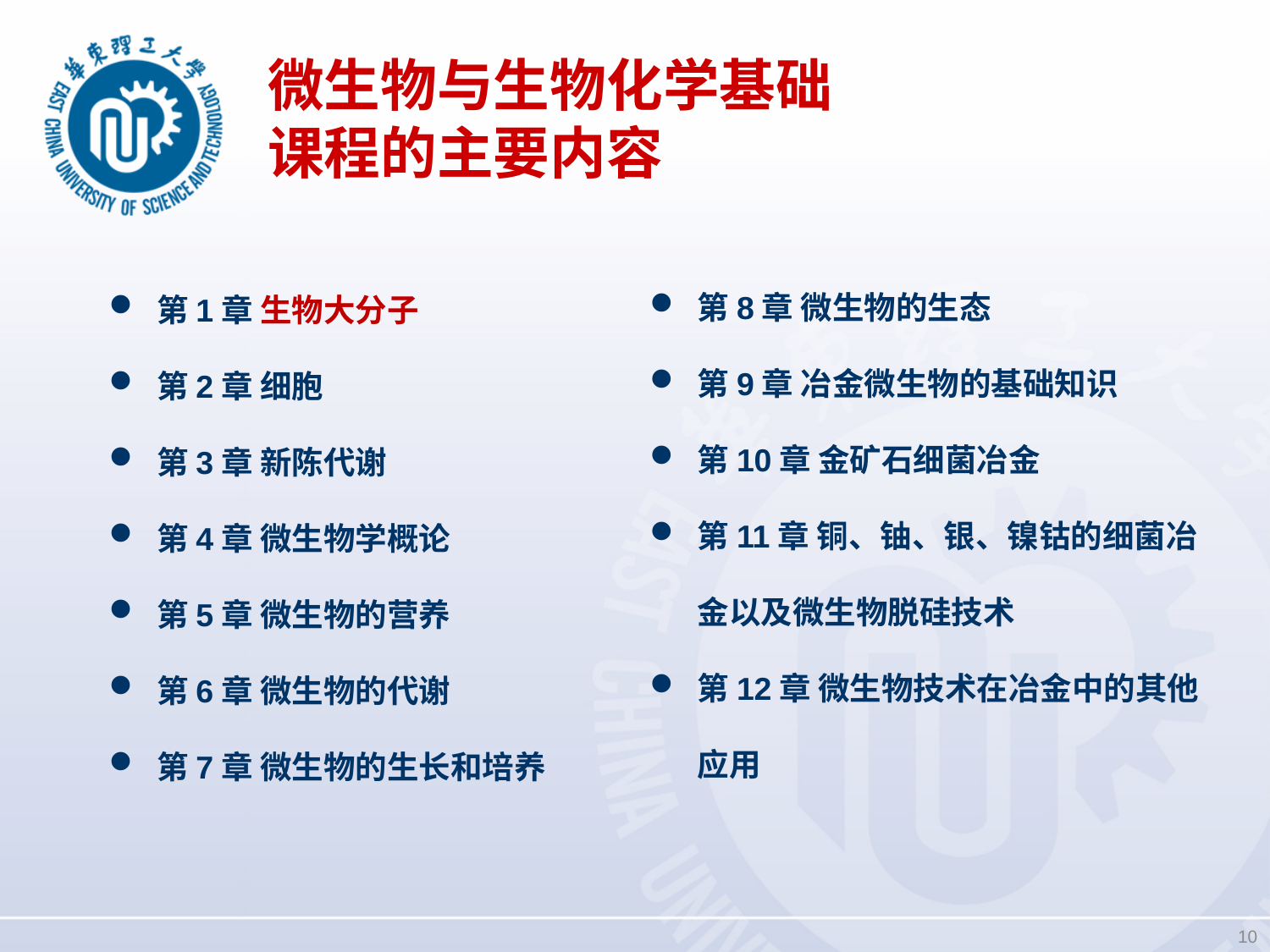

# 微生物与生物化学基础 课程的主要内容
第8章 微生物的生态
第9章 冶金微生物的基础知识
第10章 金矿石细菌冶金
第11章 铜、铀、银、镍钴的细菌冶金以及微生物脱硅技术
第12章 微生物技术在冶金中的其他应用

第1章 生物大分子
第2章 细胞
第3章 新陈代谢
第4章 微生物学概论
第5章 微生物的营养
第6章 微生物的代谢
第7章 微生物的生长和培养
10